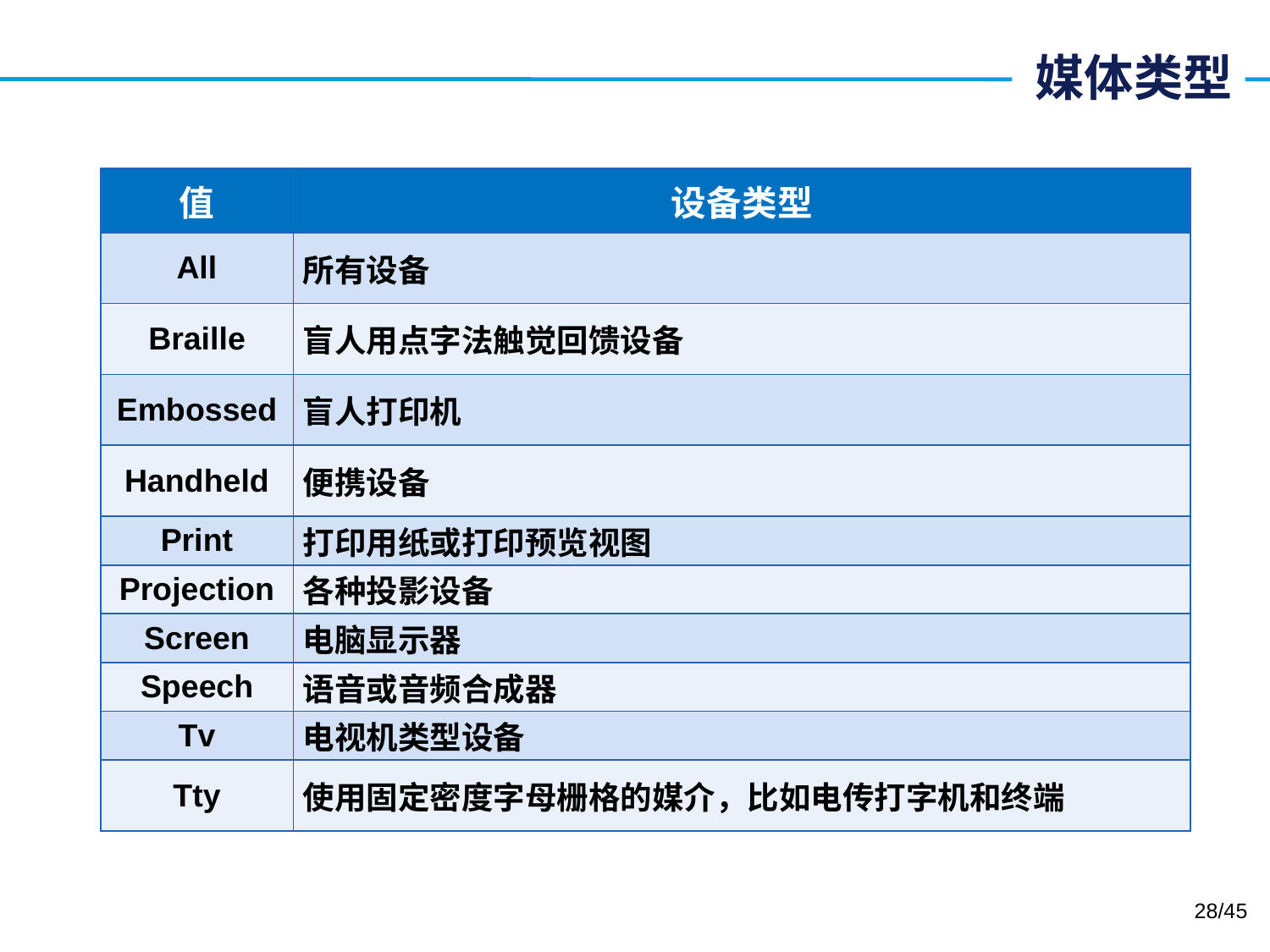

# 媒体类型
在CSS2中常遇到的媒体类型是
All（全部）
Screen（屏幕）
Print（页面打印或打印预览模式）
实际上媒体类型不止这三种，W3C共列出10种媒体类型

| 值 | 设备类型 |
| --- | --- |
| All | 所有设备 |
| Braille | 盲人用点字法触觉回馈设备 |
| Embossed | 盲人打印机 |
| Handheld | 便携设备 |
| Print | 打印用纸或打印预览视图 |
| Projection | 各种投影设备 |
| Screen | 电脑显示器 |
| Speech | 语音或音频合成器 |
| Tv | 电视机类型设备 |
| Tty | 使用固定密度字母栅格的媒介，比如电传打字机和终端 |
28/45